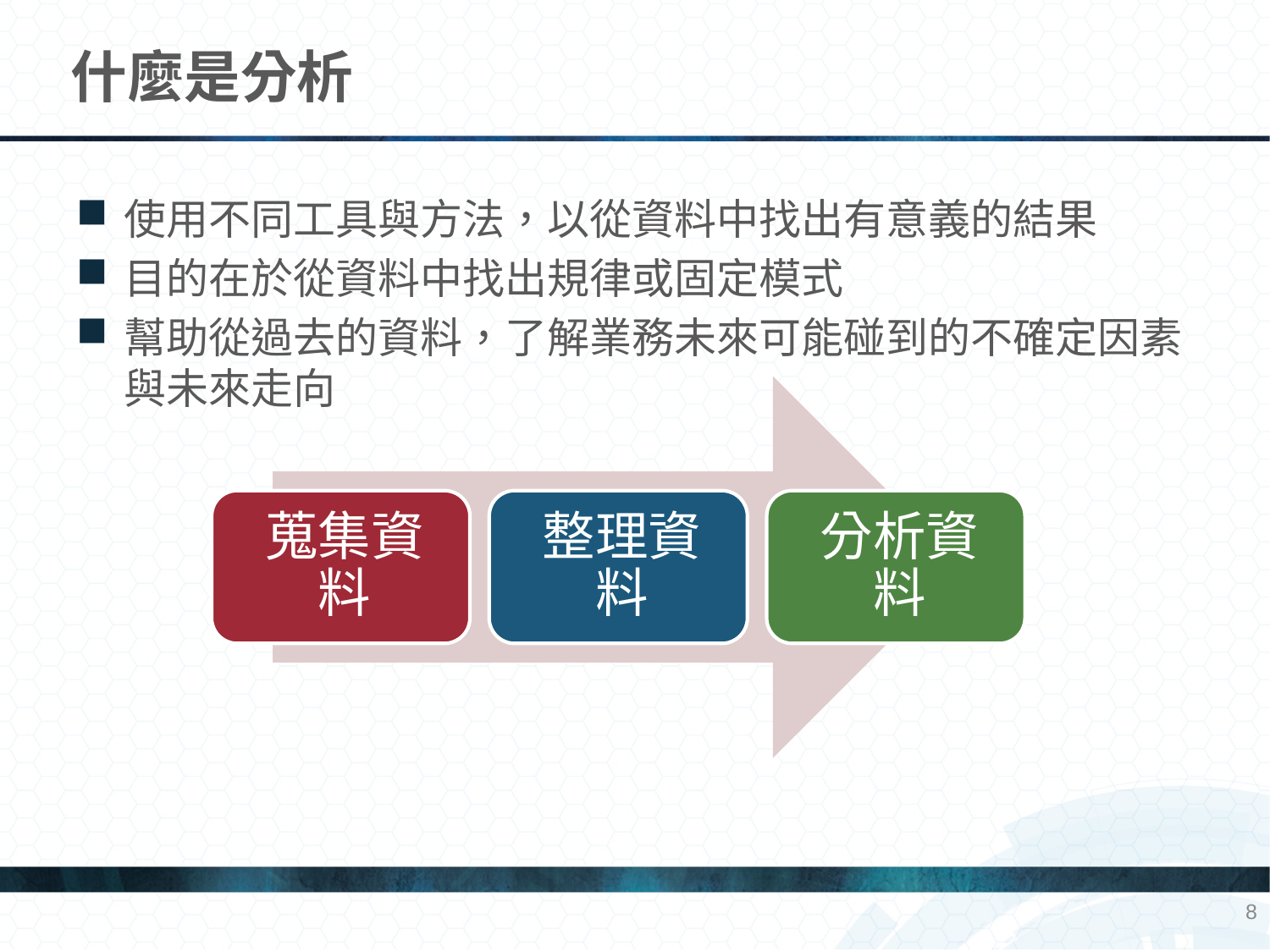

# 什麼是分析
使用不同工具與方法，以從資料中找出有意義的結果
目的在於從資料中找出規律或固定模式
幫助從過去的資料，了解業務未來可能碰到的不確定因素與未來走向

蒐集資料
整理資料
分析資料
8